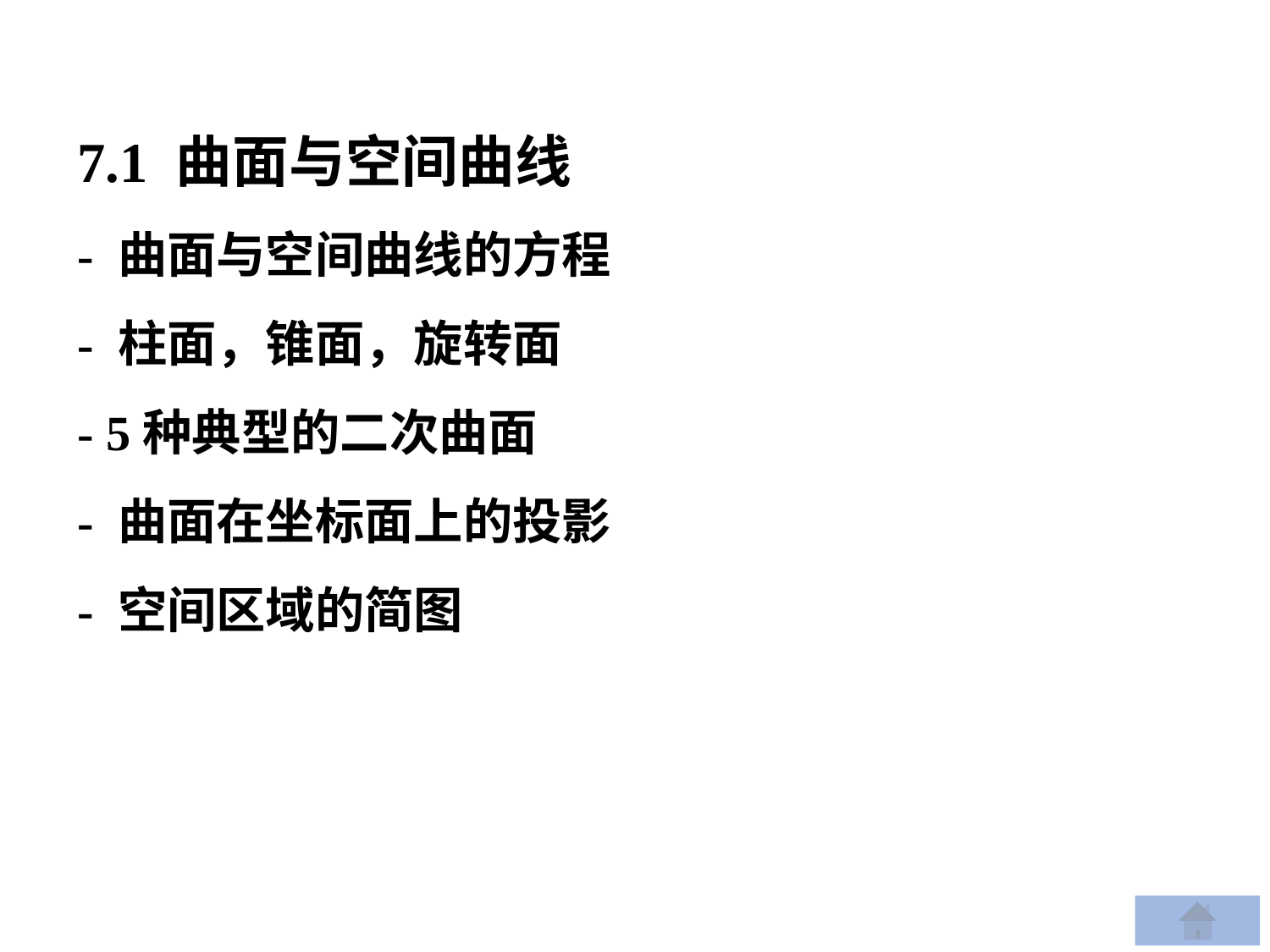

7.1 曲面与空间曲线
- 曲面与空间曲线的方程
- 柱面，锥面，旋转面
- 5种典型的二次曲面
- 曲面在坐标面上的投影
- 空间区域的简图